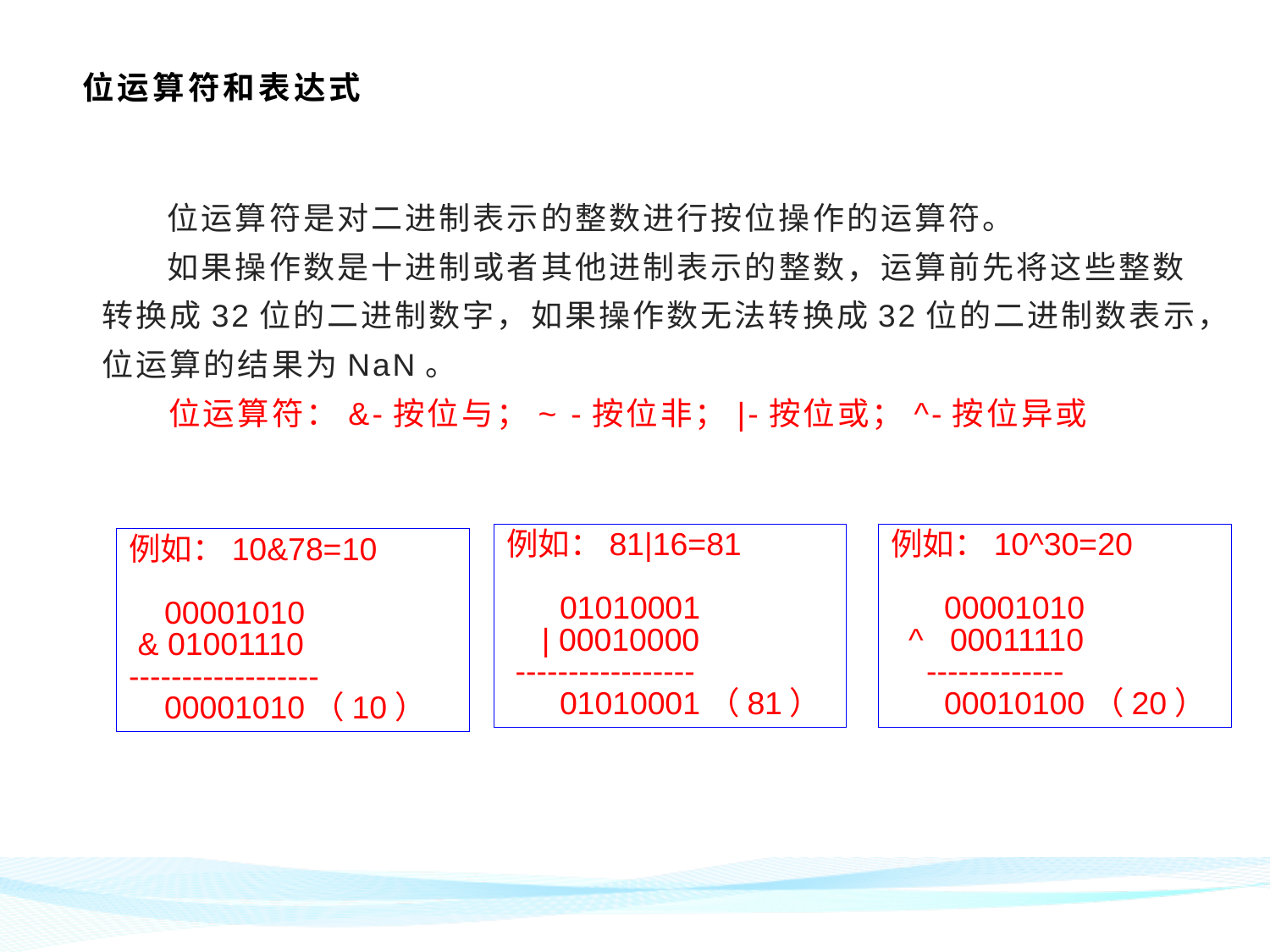

# 位运算符和表达式
      位运算符是对二进制表示的整数进行按位操作的运算符。
      如果操作数是十进制或者其他进制表示的整数，运算前先将这些整数转换成32位的二进制数字，如果操作数无法转换成32位的二进制数表示，位运算的结果为NaN。
      位运算符：&-按位与；~ -按位非；|-按位或；^-按位异或

例如：81|16=81

      01010001
    | 00010000
 -----------------
      01010001（81）
例如：10^30=20

      00001010
  ^   00011110
    -------------
      00010100（20）
例如：10&78=10

    00001010
 & 01001110                  ------------------
    00001010（10）